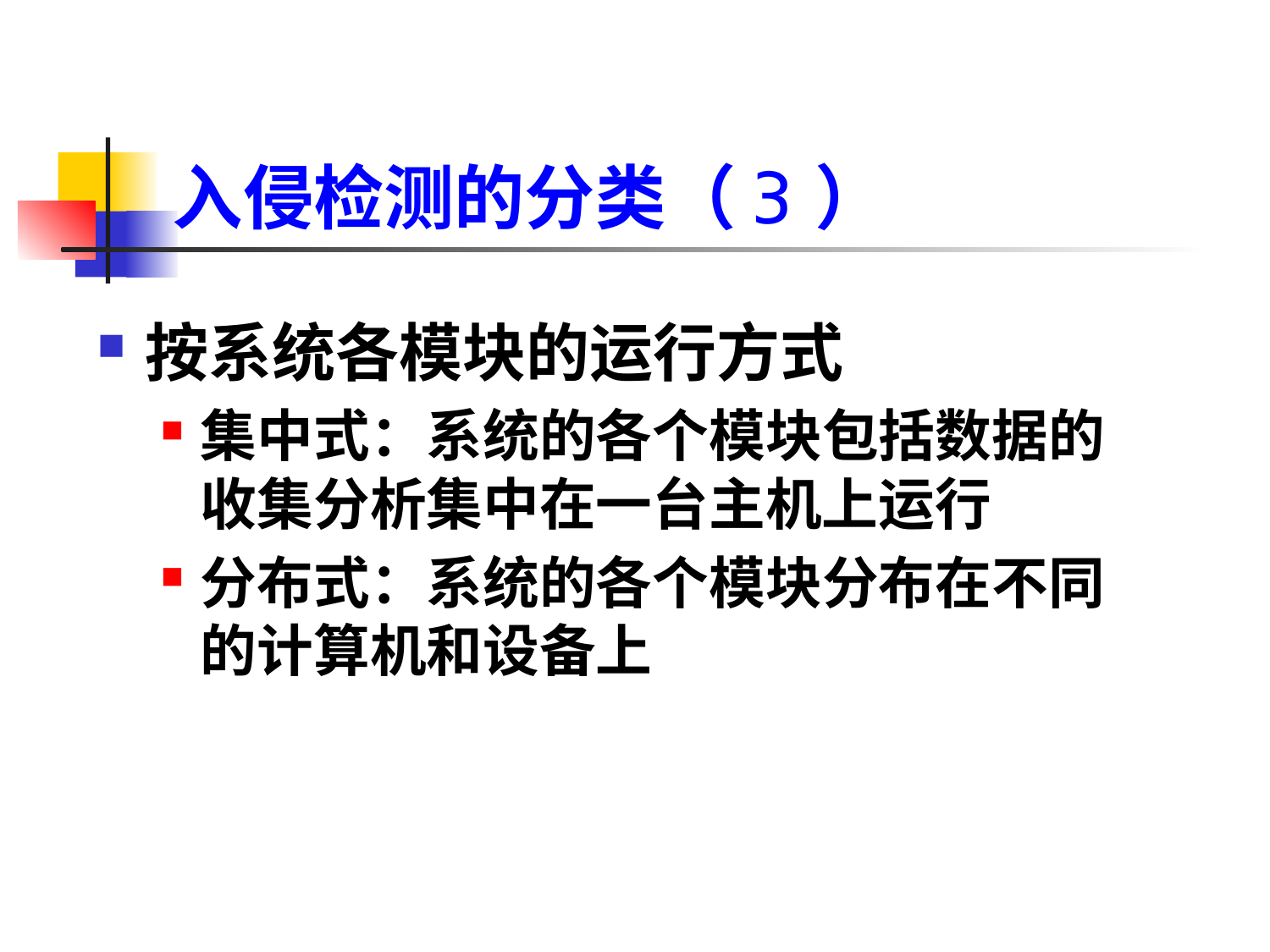

# 入侵检测的分类（3）
按系统各模块的运行方式
集中式：系统的各个模块包括数据的收集分析集中在一台主机上运行
分布式：系统的各个模块分布在不同的计算机和设备上